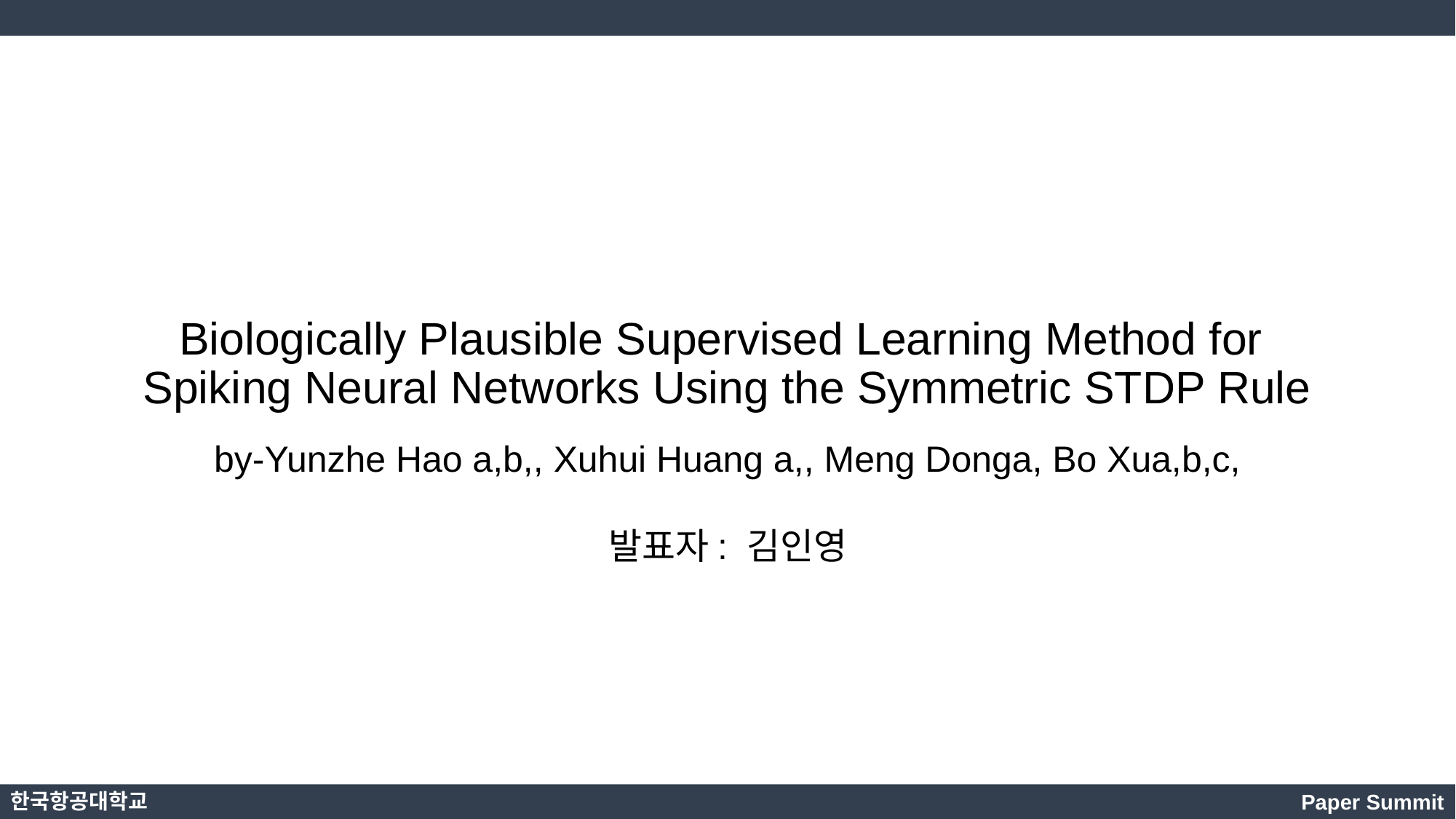

# Biologically Plausible Supervised Learning Method for Spiking Neural Networks Using the Symmetric STDP Rule
by-Yunzhe Hao a,b,, Xuhui Huang a,, Meng Donga, Bo Xua,b,c,

발표자: 김인영